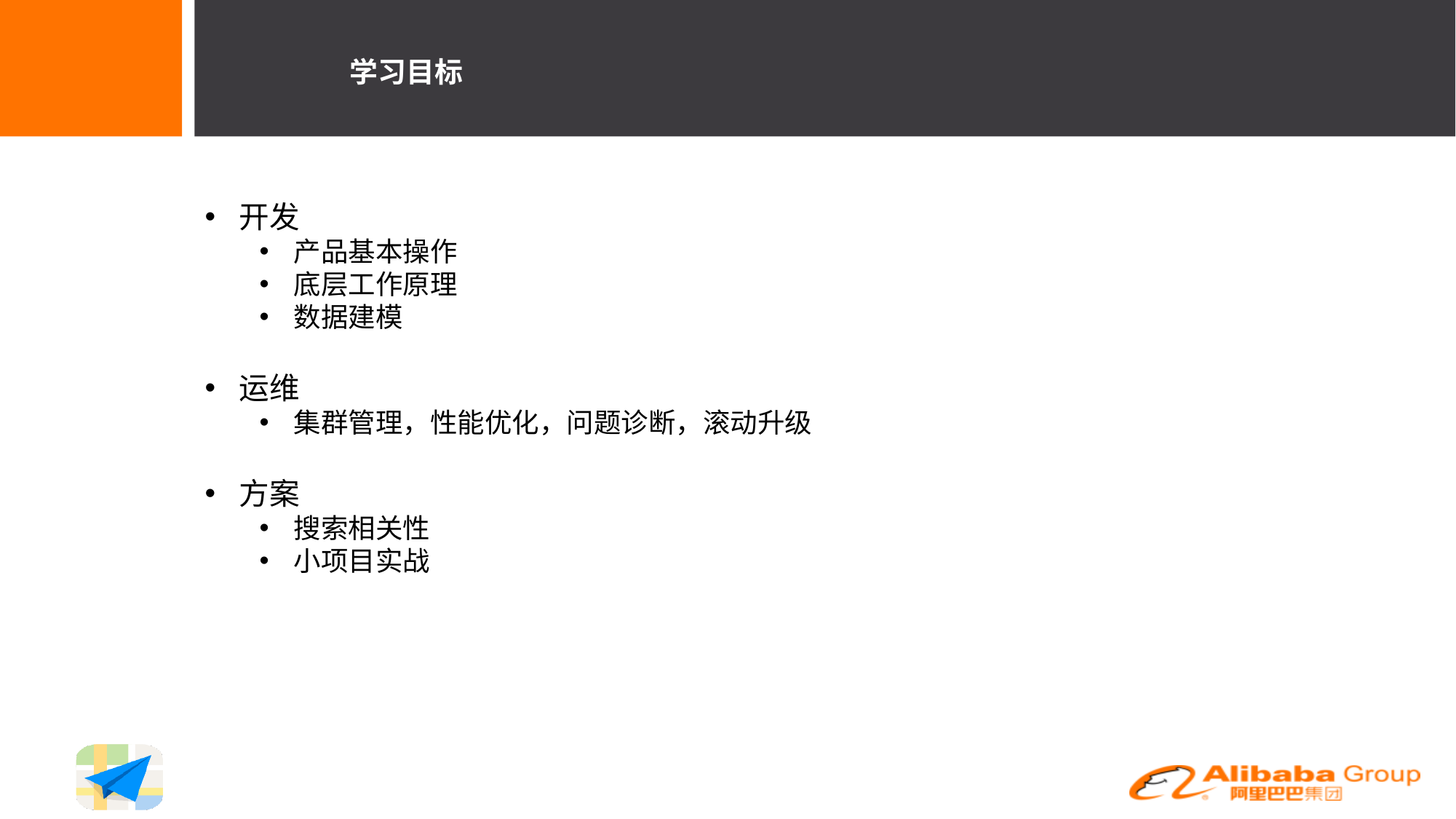

学习目标
开发
产品基本操作
底层工作原理
数据建模
运维
集群管理，性能优化，问题诊断，滚动升级
方案
搜索相关性
小项目实战